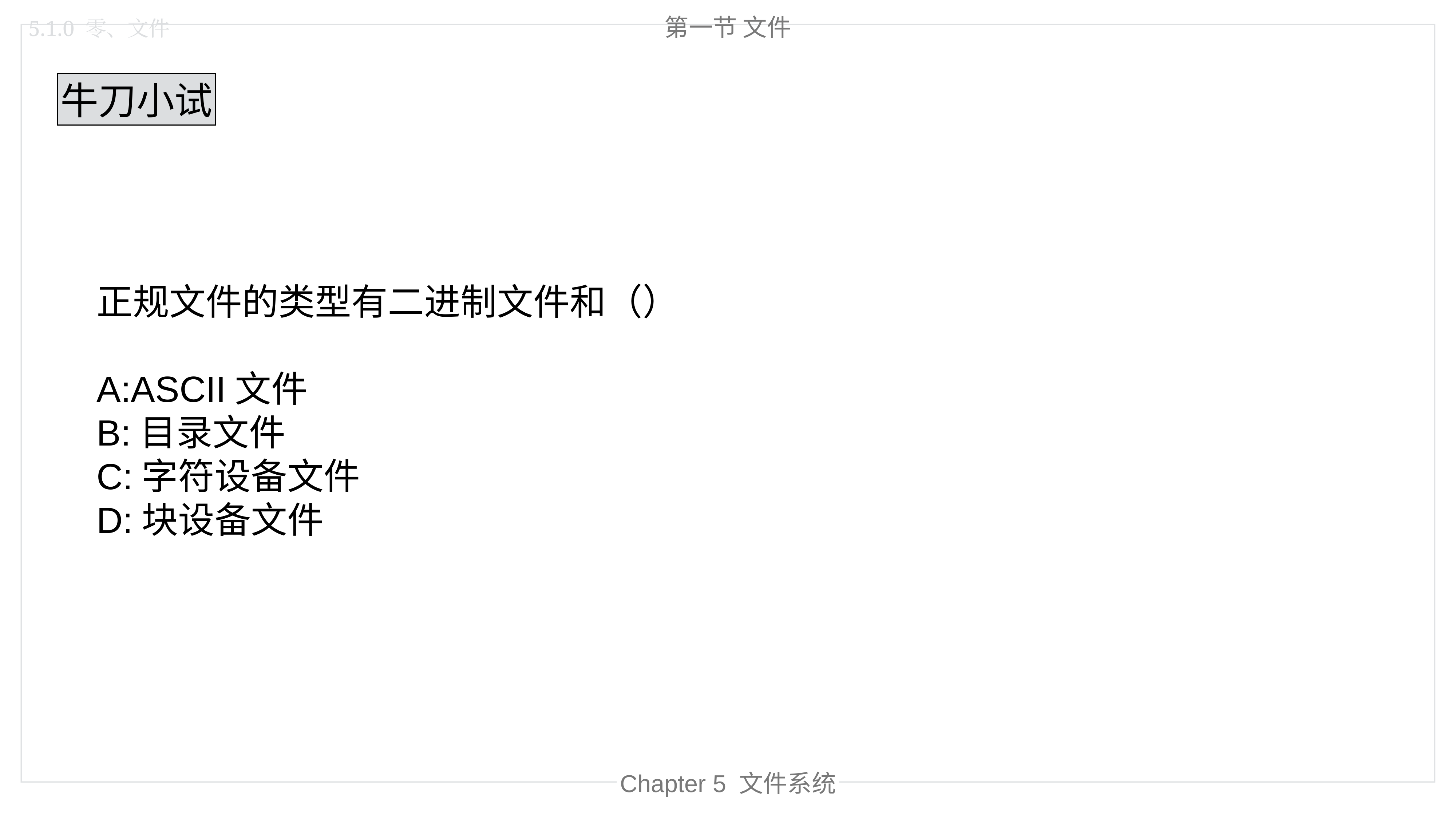

第一节 文件
5.1.0 零、文件

牛刀小试
正规文件的类型有二进制文件和（）

A:ASCII文件
B:目录文件
C:字符设备文件
D:块设备文件
Chapter 4 内存管理
Chapter 5 文件系统